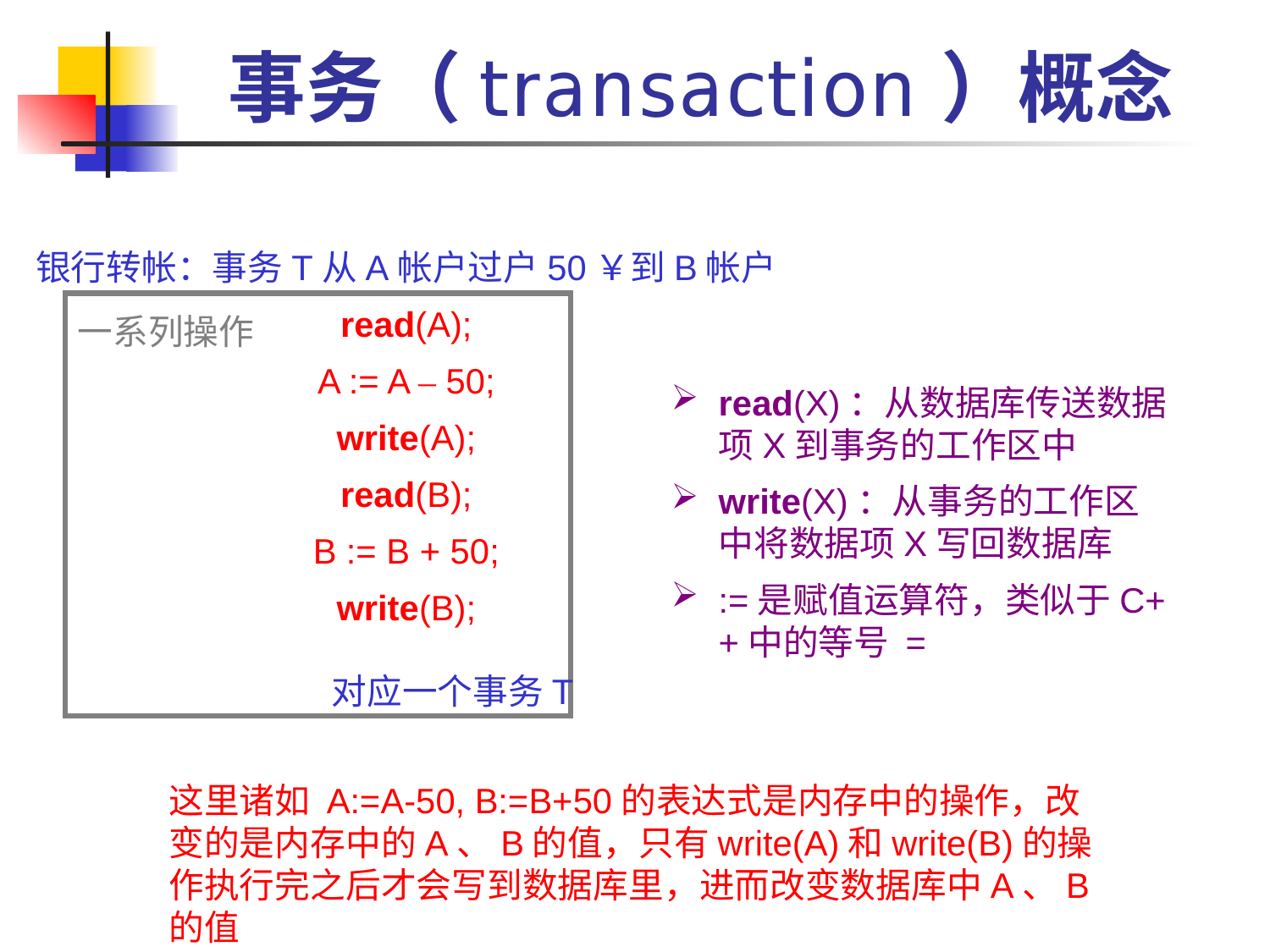

# 事务（transaction）概念
银行转帐：事务T从A帐户过户50￥到B帐户
read(A);
A := A – 50;
write(A);
read(B);
B := B + 50;
write(B);

对应一个事务T
一系列操作
read(X)：从数据库传送数据项X到事务的工作区中
write(X)：从事务的工作区中将数据项X写回数据库
:=是赋值运算符，类似于C++中的等号 =
这里诸如 A:=A-50, B:=B+50的表达式是内存中的操作，改变的是内存中的A、B的值，只有write(A)和write(B)的操作执行完之后才会写到数据库里，进而改变数据库中A、B的值